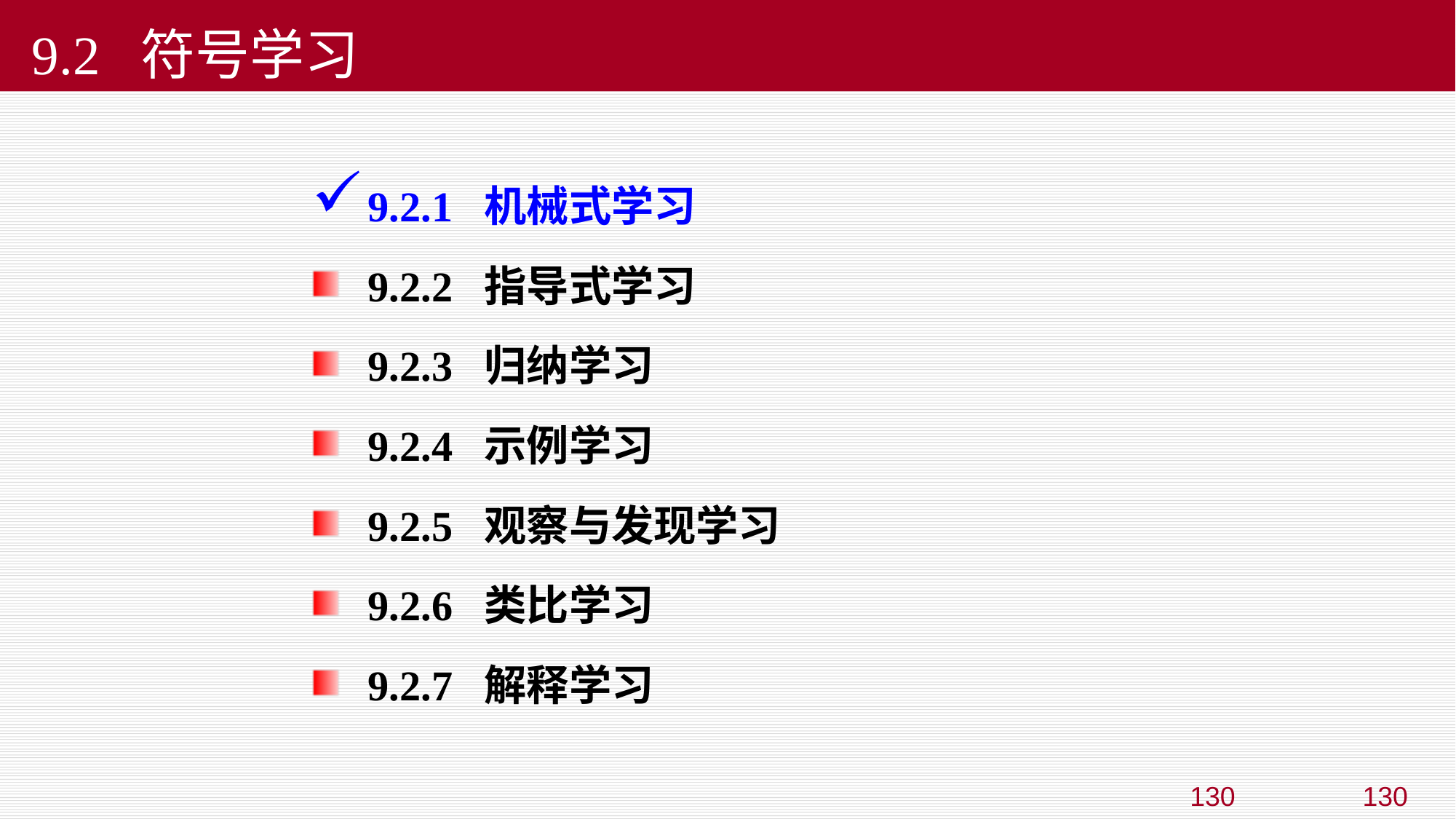

# 9.2  符号学习
9.2.1  机械式学习
9.2.2  指导式学习
9.2.3  归纳学习
9.2.4  示例学习
9.2.5  观察与发现学习
9.2.6  类比学习
9.2.7  解释学习
130
130